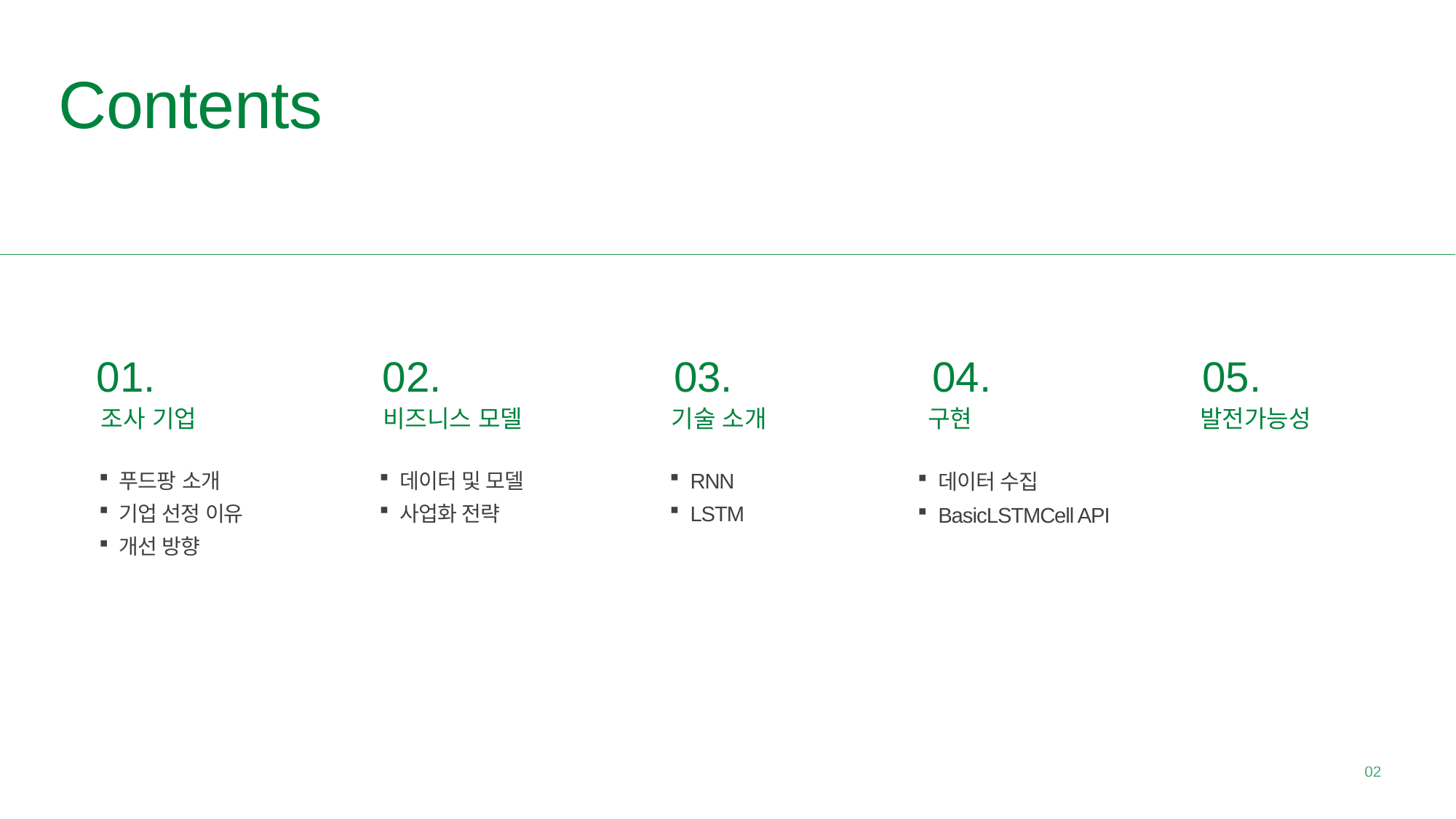

Contents
01.
02.
03.
04.
05.
조사 기업
비즈니스 모델
기술 소개
구현
발전가능성
푸드팡 소개
기업 선정 이유
개선 방향
데이터 및 모델
사업화 전략
RNN
LSTM
데이터 수집
BasicLSTMCell API
02